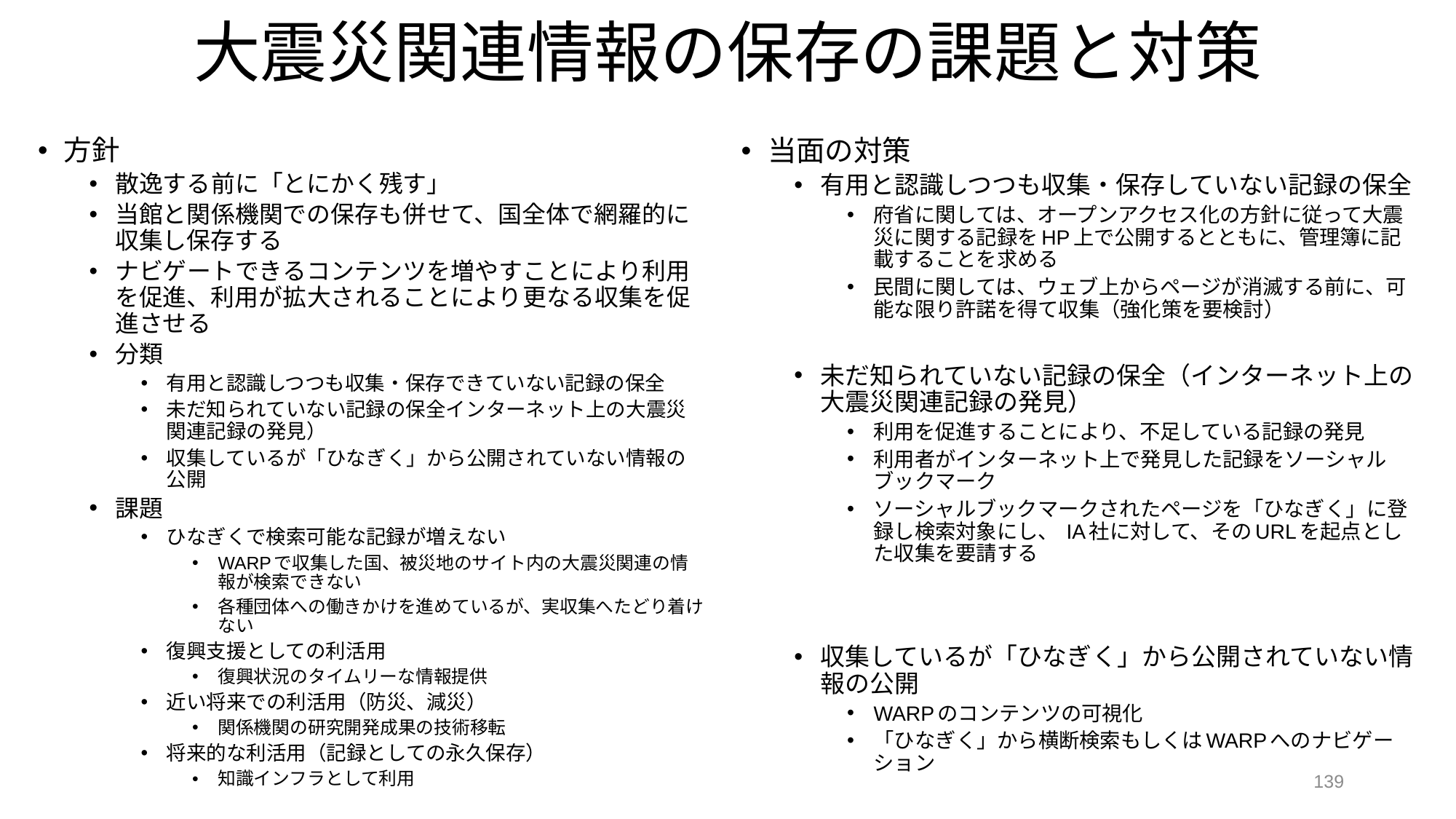

# 大震災関連情報の保存の課題と対策
方針
散逸する前に「とにかく残す」
当館と関係機関での保存も併せて、国全体で網羅的に収集し保存する
ナビゲートできるコンテンツを増やすことにより利用を促進、利用が拡大されることにより更なる収集を促進させる
分類
有用と認識しつつも収集・保存できていない記録の保全
未だ知られていない記録の保全インターネット上の大震災関連記録の発見）
収集しているが「ひなぎく」から公開されていない情報の公開
課題
ひなぎくで検索可能な記録が増えない
WARPで収集した国、被災地のサイト内の大震災関連の情報が検索できない
各種団体への働きかけを進めているが、実収集へたどり着けない
復興支援としての利活用
復興状況のタイムリーな情報提供
近い将来での利活用（防災、減災）
関係機関の研究開発成果の技術移転
将来的な利活用（記録としての永久保存）
知識インフラとして利用

当面の対策
有用と認識しつつも収集・保存していない記録の保全
府省に関しては、オープンアクセス化の方針に従って大震災に関する記録をHP上で公開するとともに、管理簿に記載することを求める
民間に関しては、ウェブ上からページが消滅する前に、可能な限り許諾を得て収集（強化策を要検討）

未だ知られていない記録の保全（インターネット上の大震災関連記録の発見）
利用を促進することにより、不足している記録の発見
利用者がインターネット上で発見した記録をソーシャルブックマーク
ソーシャルブックマークされたページを「ひなぎく」に登録し検索対象にし、 IA社に対して、そのURLを起点とした収集を要請する

収集しているが「ひなぎく」から公開されていない情報の公開
WARPのコンテンツの可視化
「ひなぎく」から横断検索もしくはWARPへのナビゲーション

139